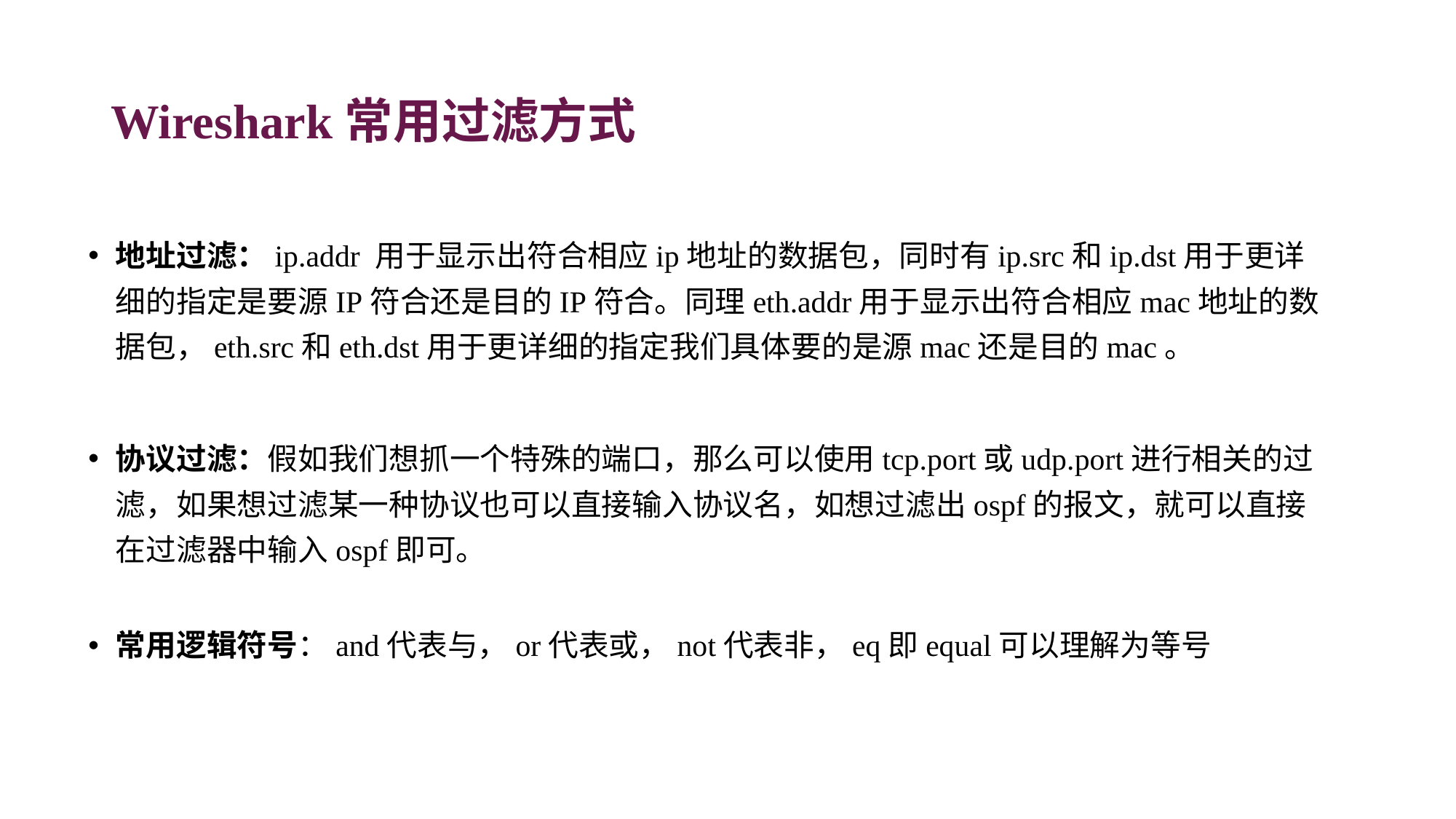

# Wireshark常用过滤方式
地址过滤：ip.addr 用于显示出符合相应ip地址的数据包，同时有ip.src和ip.dst用于更详细的指定是要源IP符合还是目的IP符合。同理eth.addr用于显示出符合相应mac地址的数据包，eth.src和eth.dst用于更详细的指定我们具体要的是源mac还是目的mac。

协议过滤：假如我们想抓一个特殊的端口，那么可以使用tcp.port或udp.port进行相关的过滤，如果想过滤某一种协议也可以直接输入协议名，如想过滤出ospf的报文，就可以直接在过滤器中输入ospf即可。

常用逻辑符号：and代表与，or代表或，not代表非，eq即equal可以理解为等号